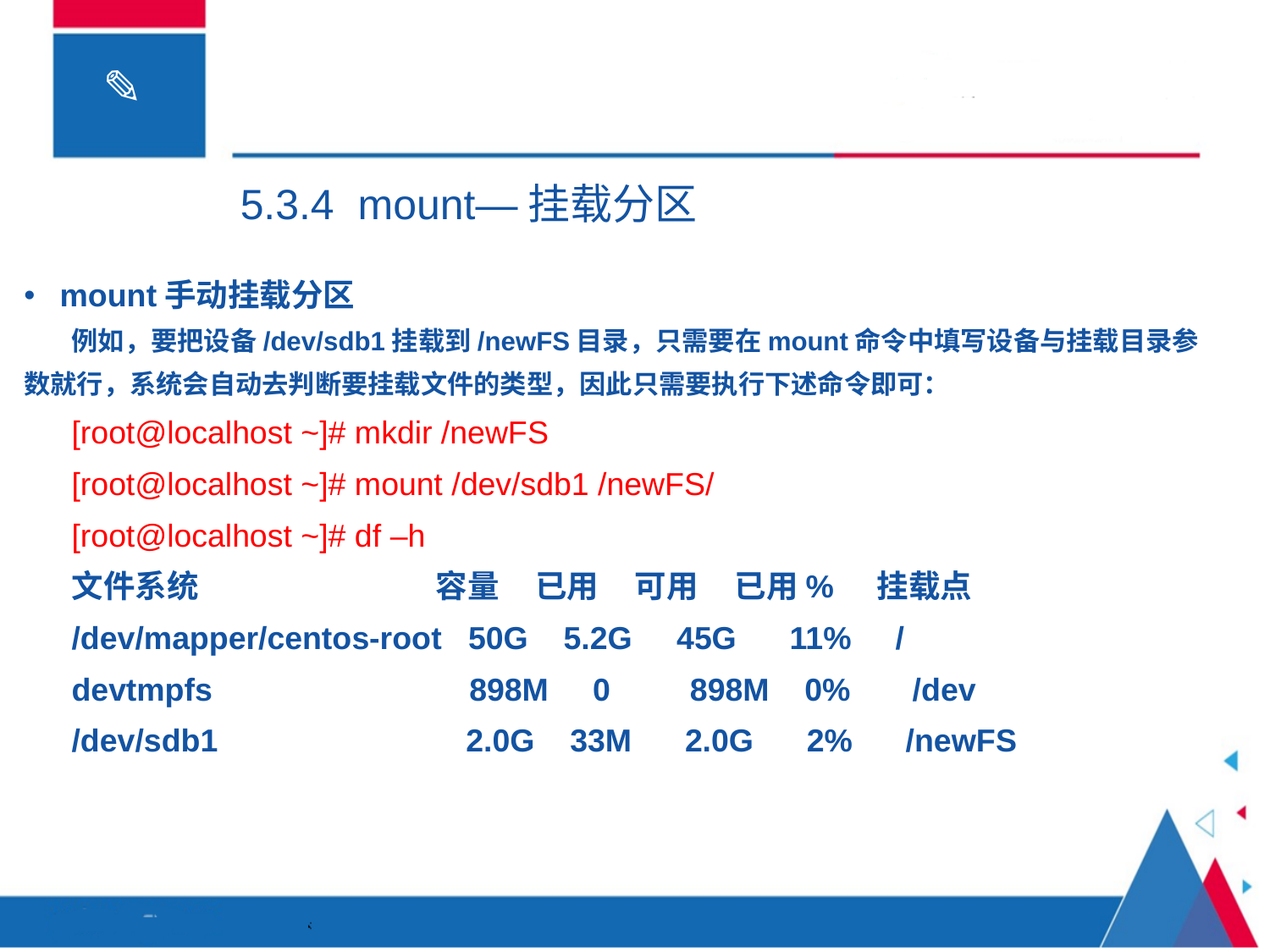

5.3.4  mount—挂载分区

mount手动挂载分区
例如，要把设备/dev/sdb1挂载到/newFS目录，只需要在mount命令中填写设备与挂载目录参数就行，系统会自动去判断要挂载文件的类型，因此只需要执行下述命令即可：
[root@localhost ~]# mkdir /newFS
[root@localhost ~]# mount /dev/sdb1 /newFS/
[root@localhost ~]# df –h
文件系统                                 容量     已用     可用     已用%    挂载点
/dev/mapper/centos-root   50G    5.2G     45G      11%     /
devtmpfs                             898M     0         898M    0%       /dev
/dev/sdb1                            2.0G    33M      2.0G      2%      /newFS